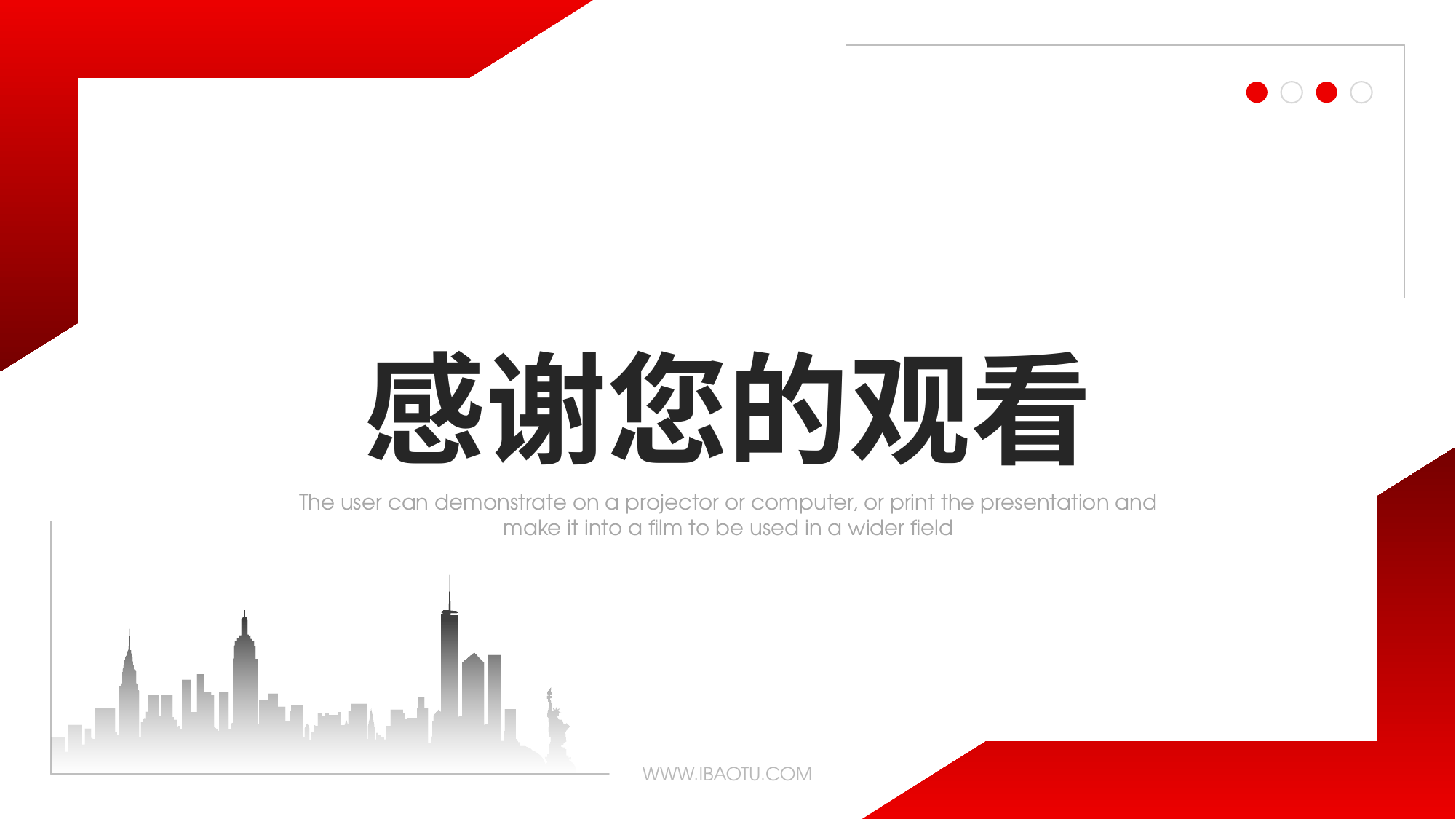

201X
感谢您的观看

The user can demonstrate on a projector or computer, or print the presentation and make it into a film to be used in a wider field

WWW.IBAOTU.COM